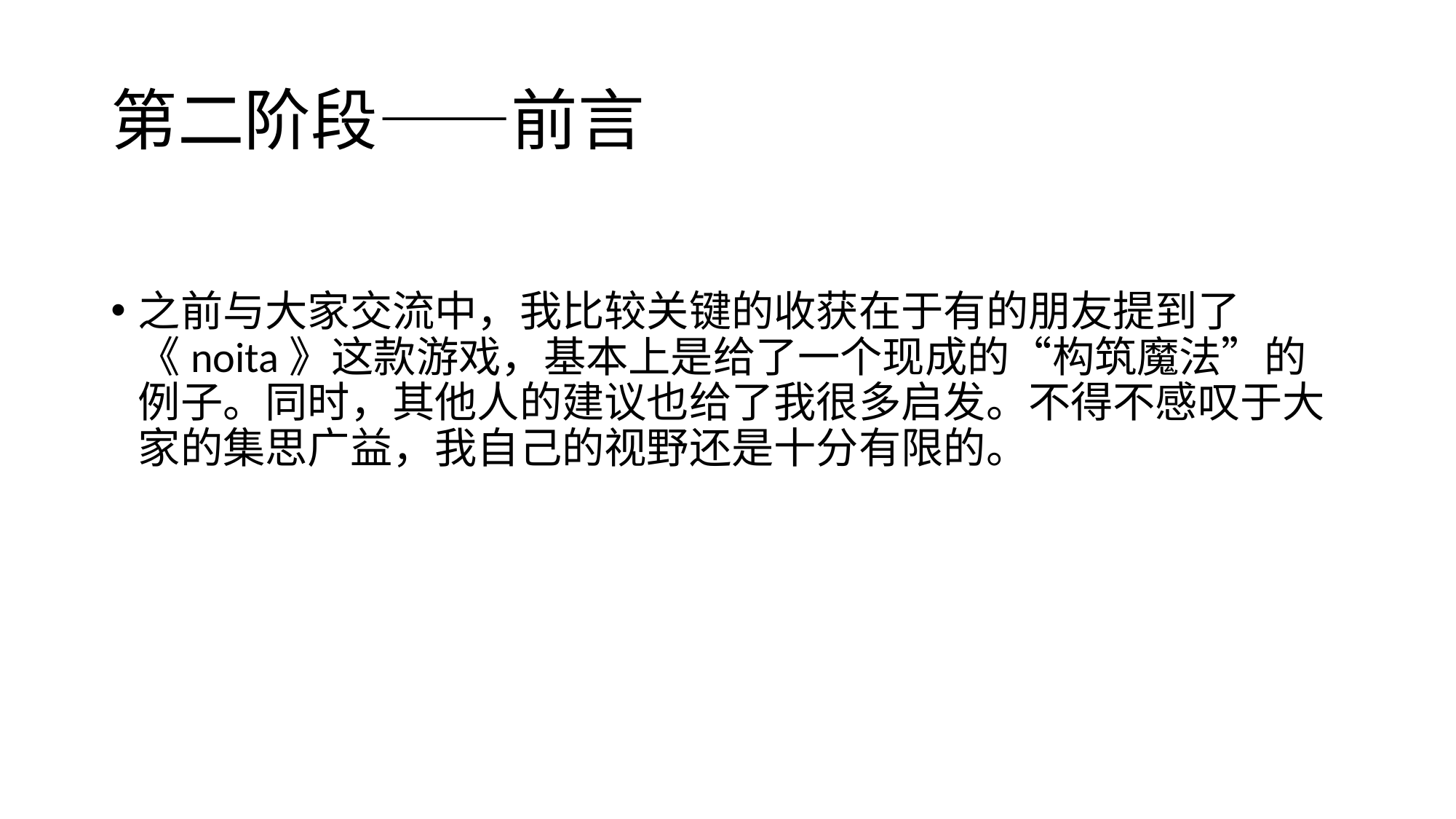

# 第二阶段——前言

之前与大家交流中，我比较关键的收获在于有的朋友提到了《noita》这款游戏，基本上是给了一个现成的“构筑魔法”的例子。同时，其他人的建议也给了我很多启发。不得不感叹于大家的集思广益，我自己的视野还是十分有限的。